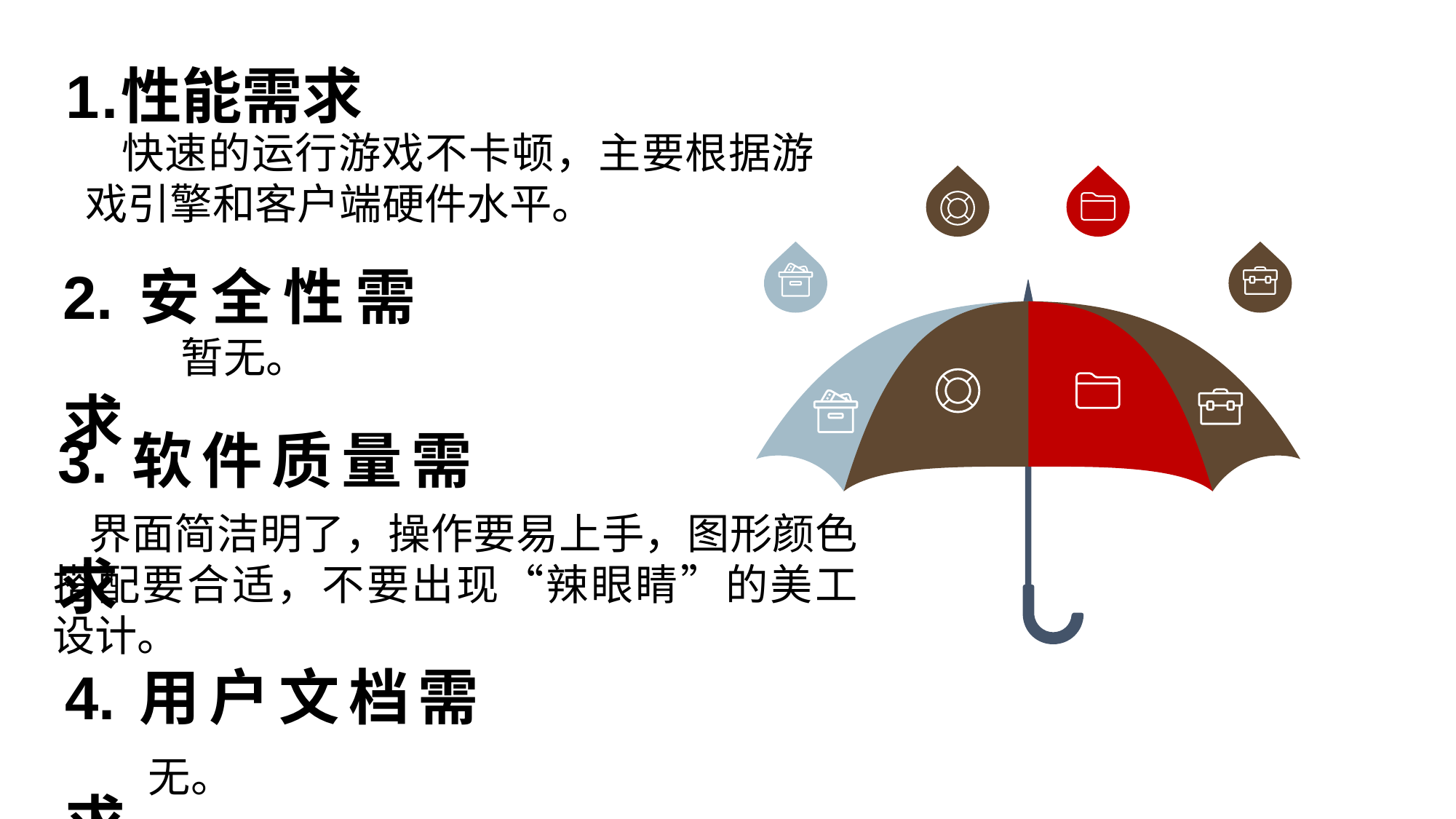

性能需求
快速的运行游戏不卡顿，主要根据游  戏引擎和客户端硬件水平。

2.安全性需求
暂无。
3.软件质量需求
界面简洁明了，操作要易上手，图形颜色搭配要合适，不要出现“辣眼睛”的美工设计。
4.用户文档需求
无。